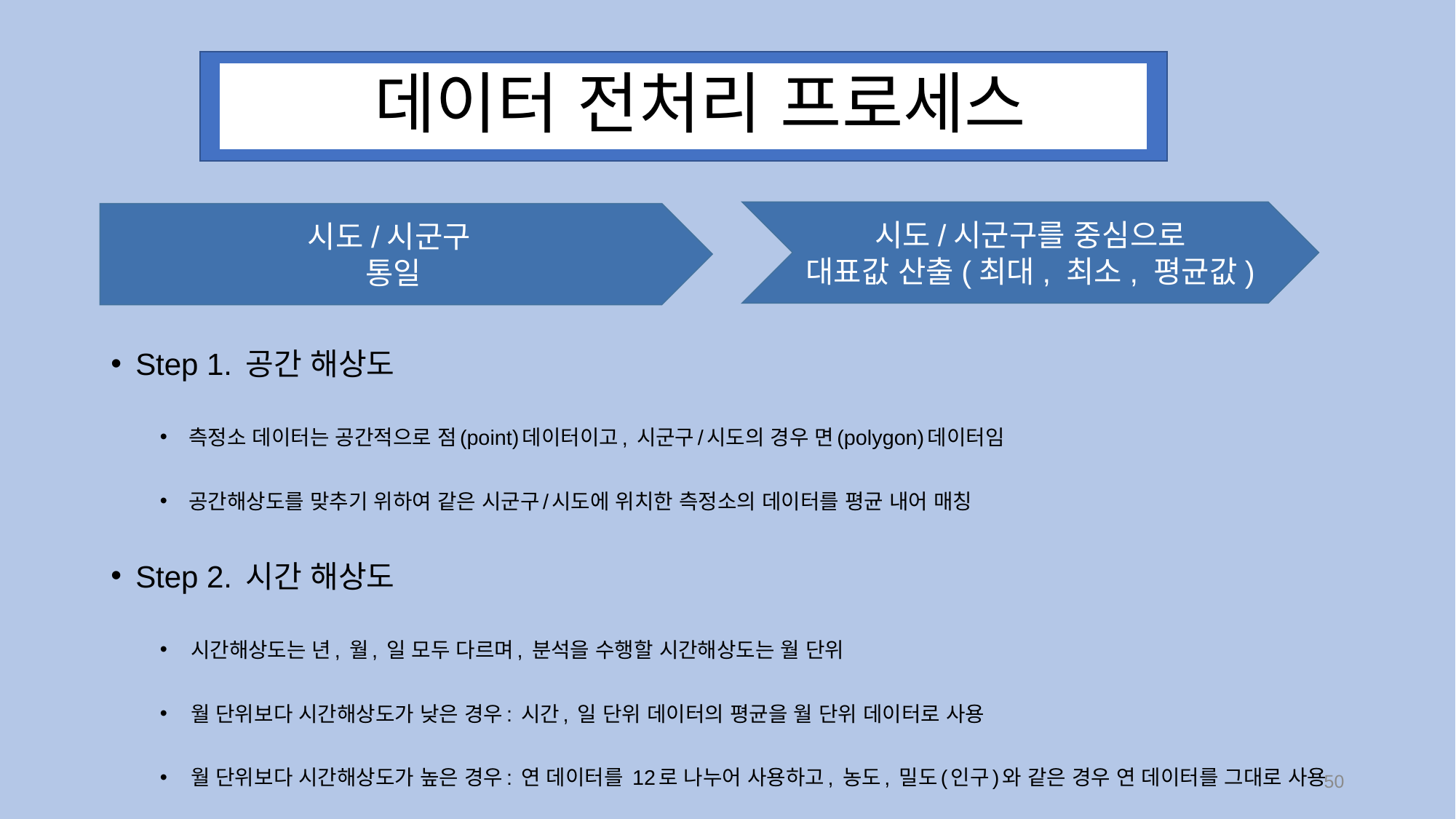

# 데이터 전처리 프로세스
시도/시군구를 중심으로
대표값 산출(최대, 최소, 평균값)
시도/시군구
통일
Step 1. 공간 해상도

측정소 데이터는 공간적으로 점(point)데이터이고, 시군구/시도의 경우 면(polygon)데이터임

공간해상도를 맞추기 위하여 같은 시군구/시도에 위치한 측정소의 데이터를 평균 내어 매칭

Step 2. 시간 해상도

시간해상도는 년, 월, 일 모두 다르며, 분석을 수행할 시간해상도는 월 단위

월 단위보다 시간해상도가 낮은 경우: 시간, 일 단위 데이터의 평균을 월 단위 데이터로 사용

월 단위보다 시간해상도가 높은 경우: 연 데이터를 12로 나누어 사용하고, 농도, 밀도(인구)와 같은 경우 연 데이터를 그대로 사용

50